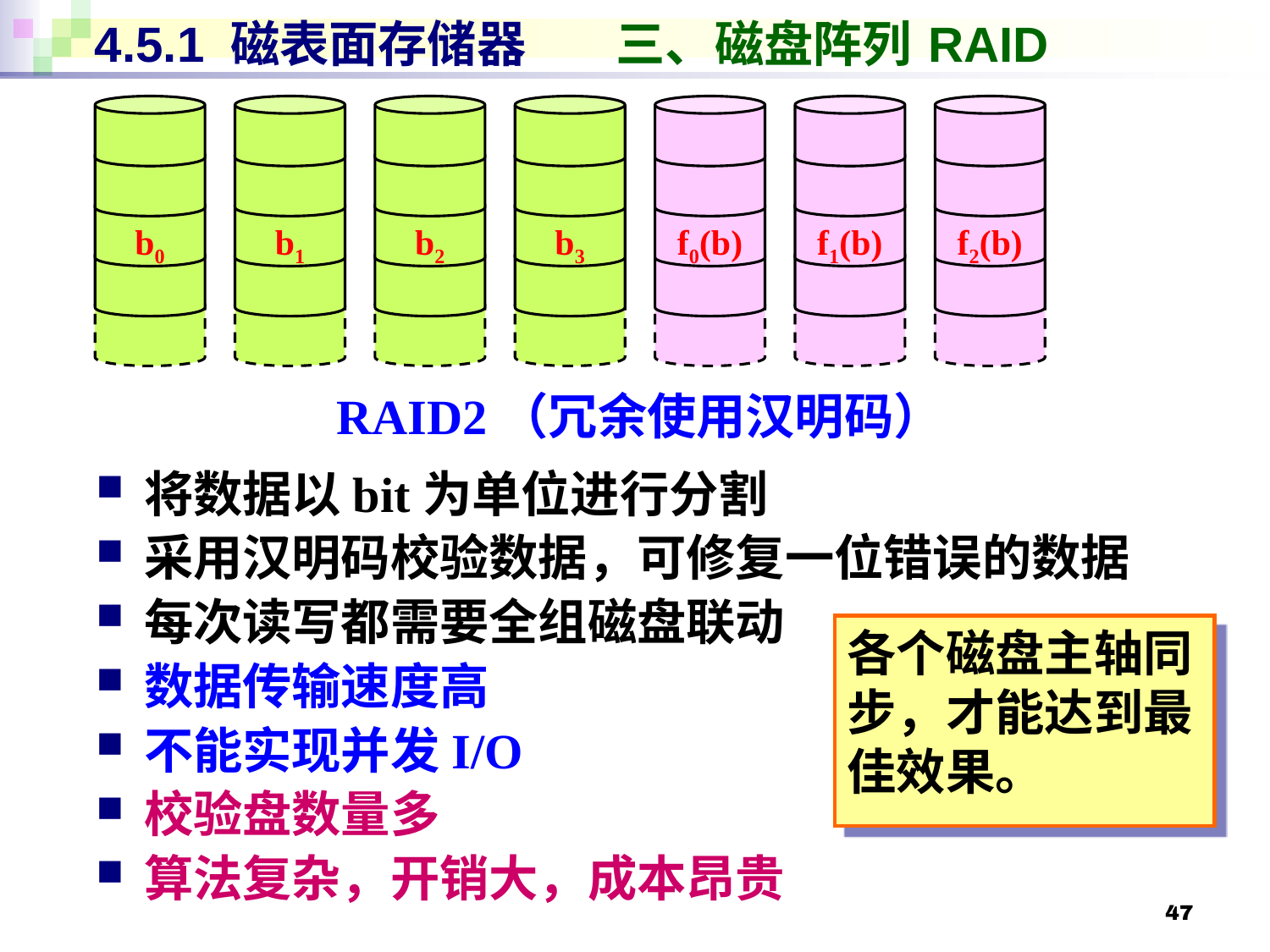

# 4.5.1 磁表面存储器        三、磁盘阵列 RAID

b0
b1
b2
b3
f0(b)
f1(b)
f2(b)

RAID2（冗余使用汉明码）
将数据以bit为单位进行分割
采用汉明码校验数据，可修复一位错误的数据
每次读写都需要全组磁盘联动
数据传输速度高
不能实现并发I/O
校验盘数量多
算法复杂，开销大，成本昂贵
各个磁盘主轴同步，才能达到最佳效果。
47